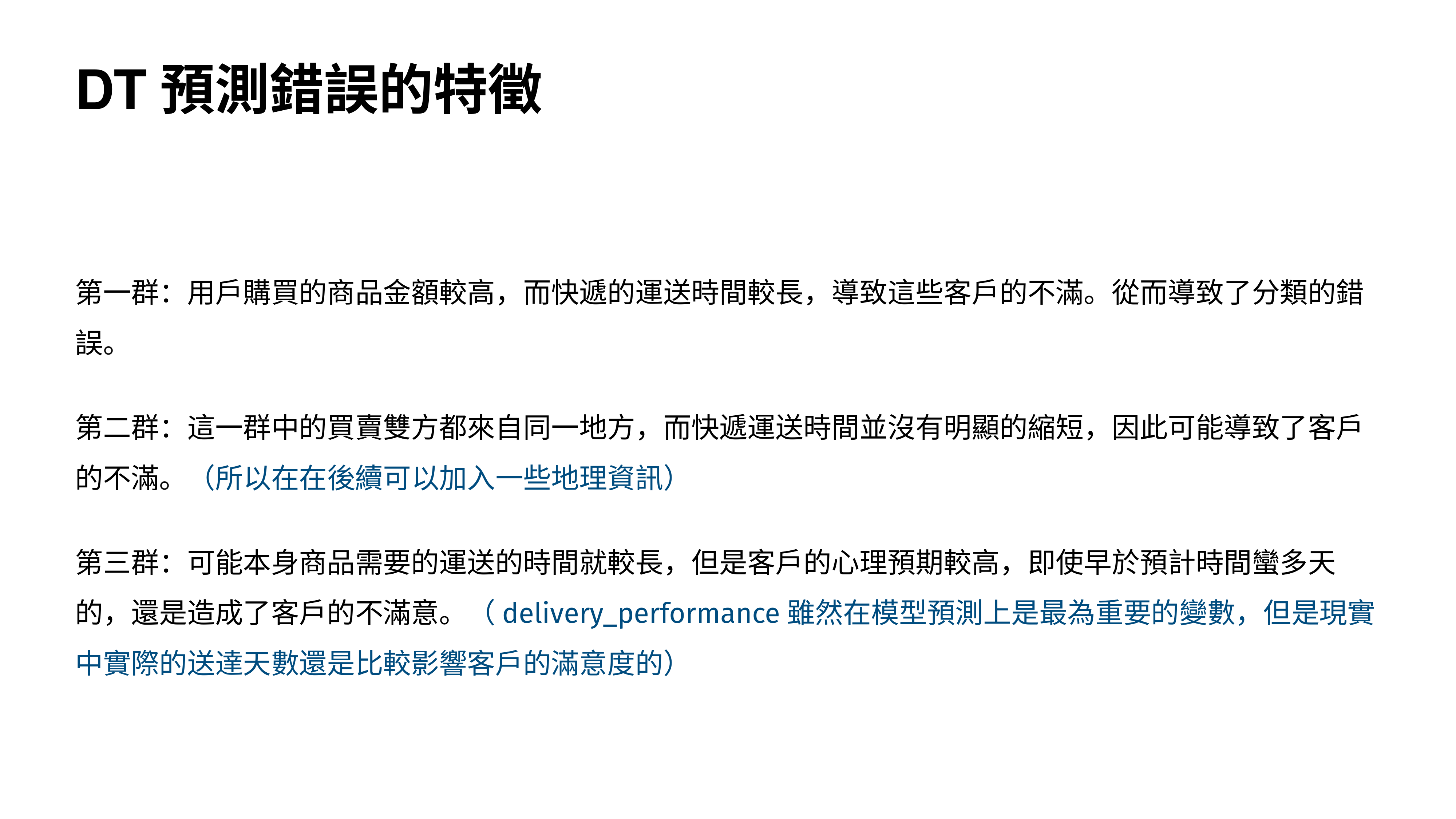

# DT預測錯誤的特徵

第一群：用戶購買的商品金額較高，而快遞的運送時間較長，導致這些客戶的不滿。從而導致了分類的錯誤。
第二群：這一群中的買賣雙方都來自同一地方，而快遞運送時間並沒有明顯的縮短，因此可能導致了客戶的不滿。（所以在在後續可以加入一些地理資訊）
第三群：可能本身商品需要的運送的時間就較長，但是客戶的心理預期較高，即使早於預計時間蠻多天的，還是造成了客戶的不滿意。（delivery_performance雖然在模型預測上是最為重要的變數，但是現實中實際的送達天數還是比較影響客戶的滿意度的）